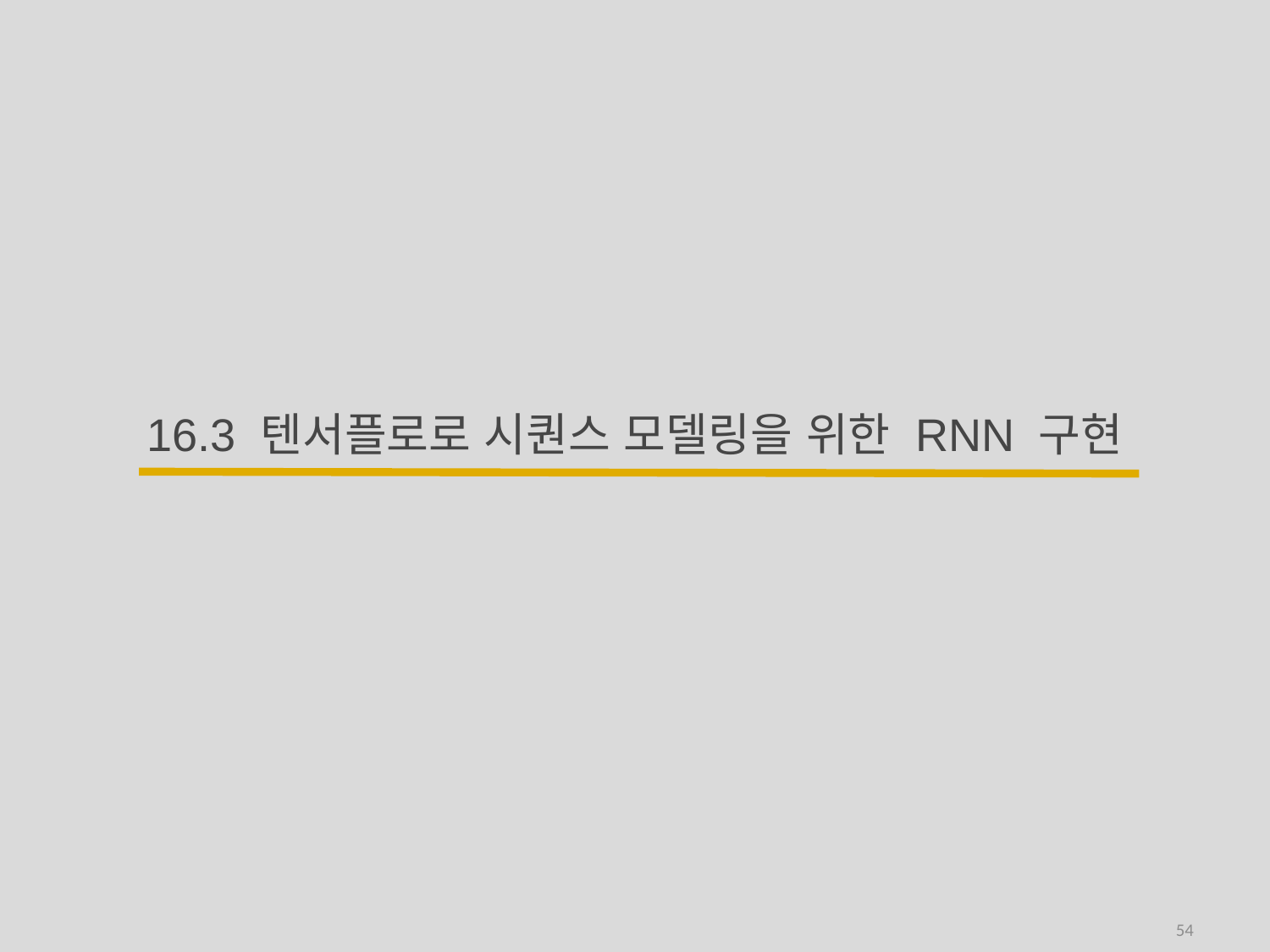

# 16.3 텐서플로로 시퀀스 모델링을 위한 RNN 구현
54